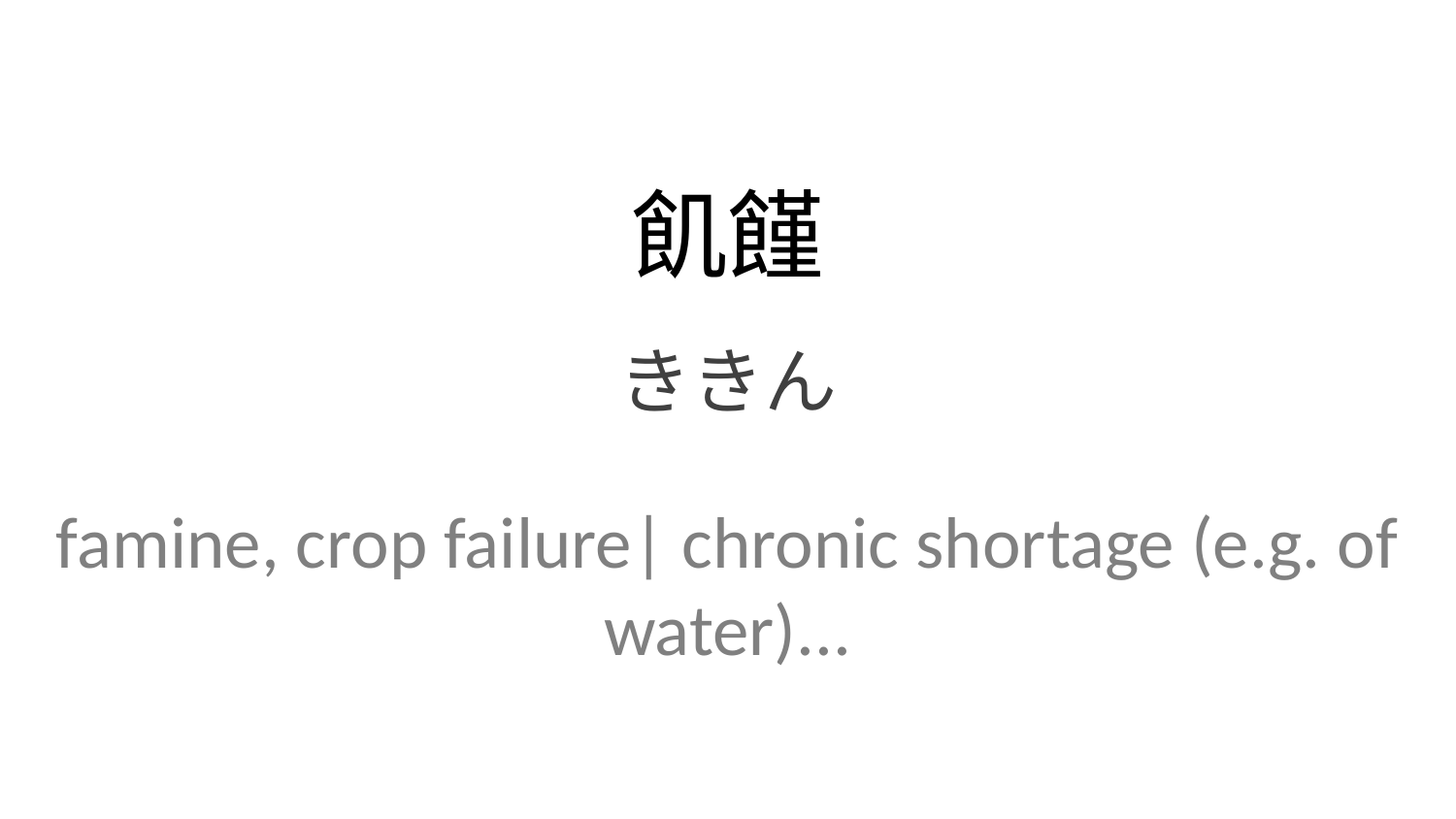

飢饉

ききん
famine, crop failure| chronic shortage (e.g. of water)...